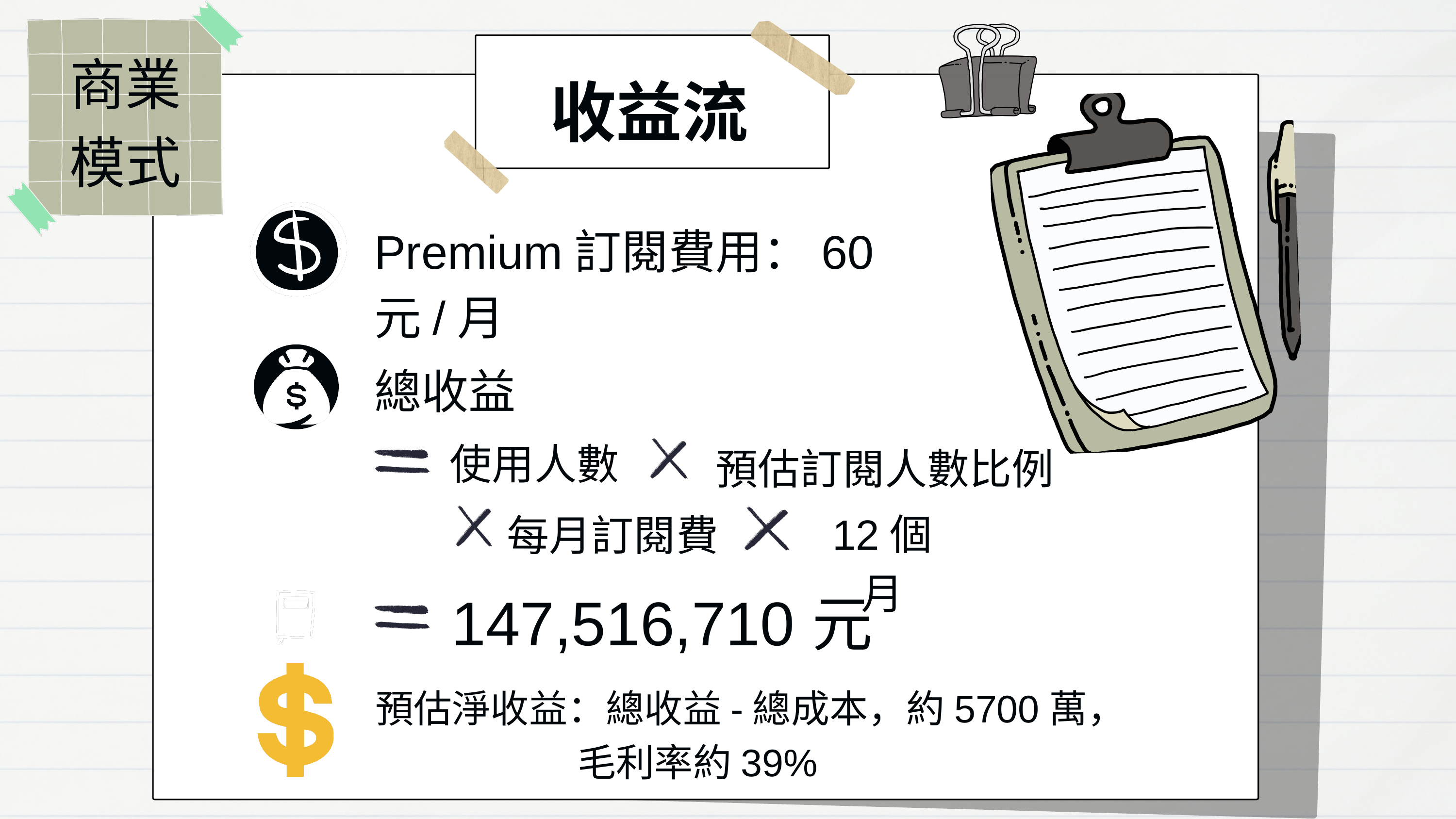

商業模式
收益流

Premium訂閱費用：60元/月

總收益
使用人數
預估訂閱人數比例

12個月
每月訂閱費

147,516,710
元

預估淨收益：總收益-總成本，約5700萬，
                       毛利率約39%